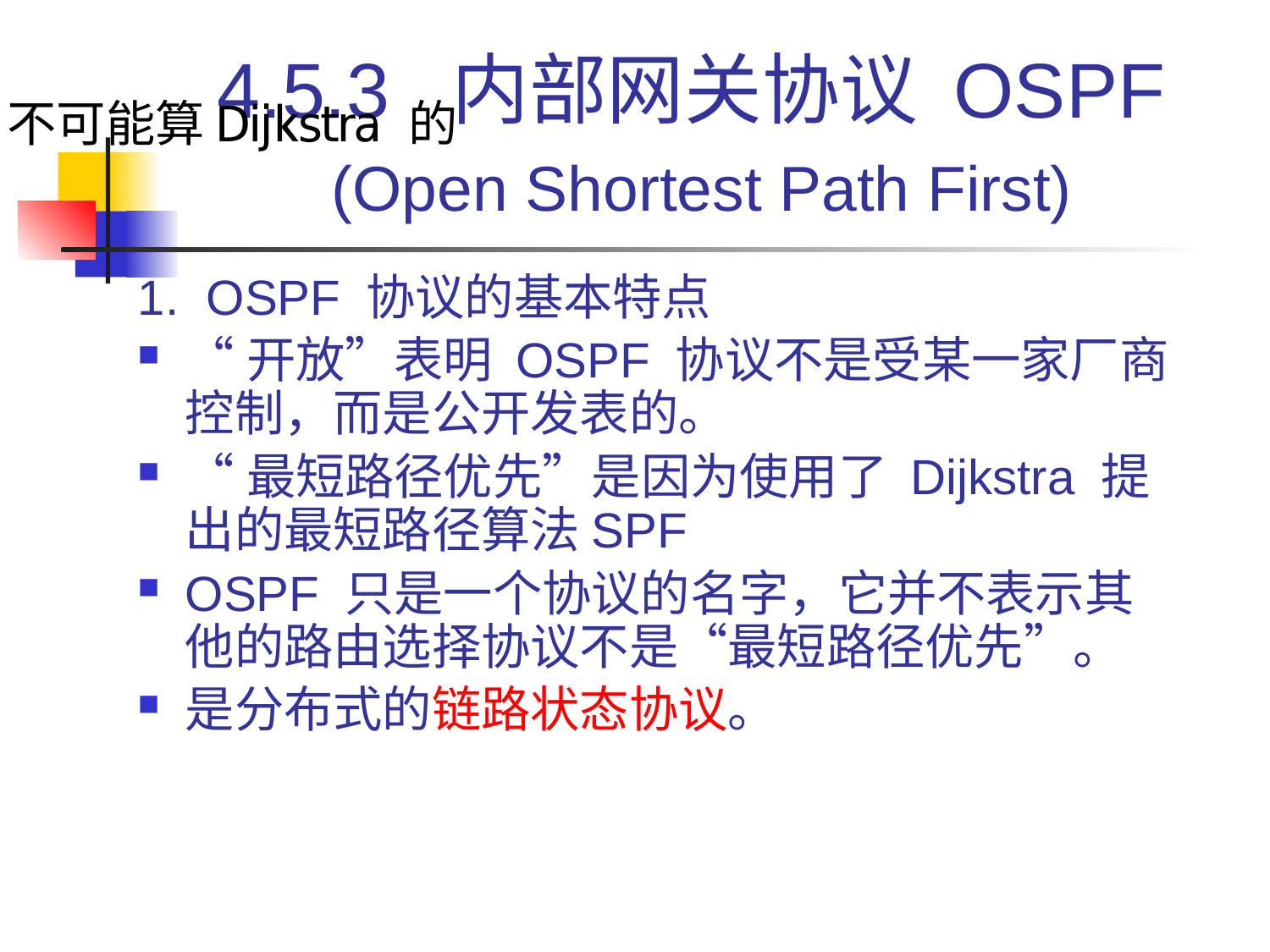

# 4.5.3  内部网关协议 OSPF (Open Shortest Path First)
不可能算Dijkstra 的
1.  OSPF 协议的基本特点
“开放”表明 OSPF 协议不是受某一家厂商控制，而是公开发表的。
“最短路径优先”是因为使用了 Dijkstra 提出的最短路径算法SPF
OSPF 只是一个协议的名字，它并不表示其他的路由选择协议不是“最短路径优先”。
是分布式的链路状态协议。